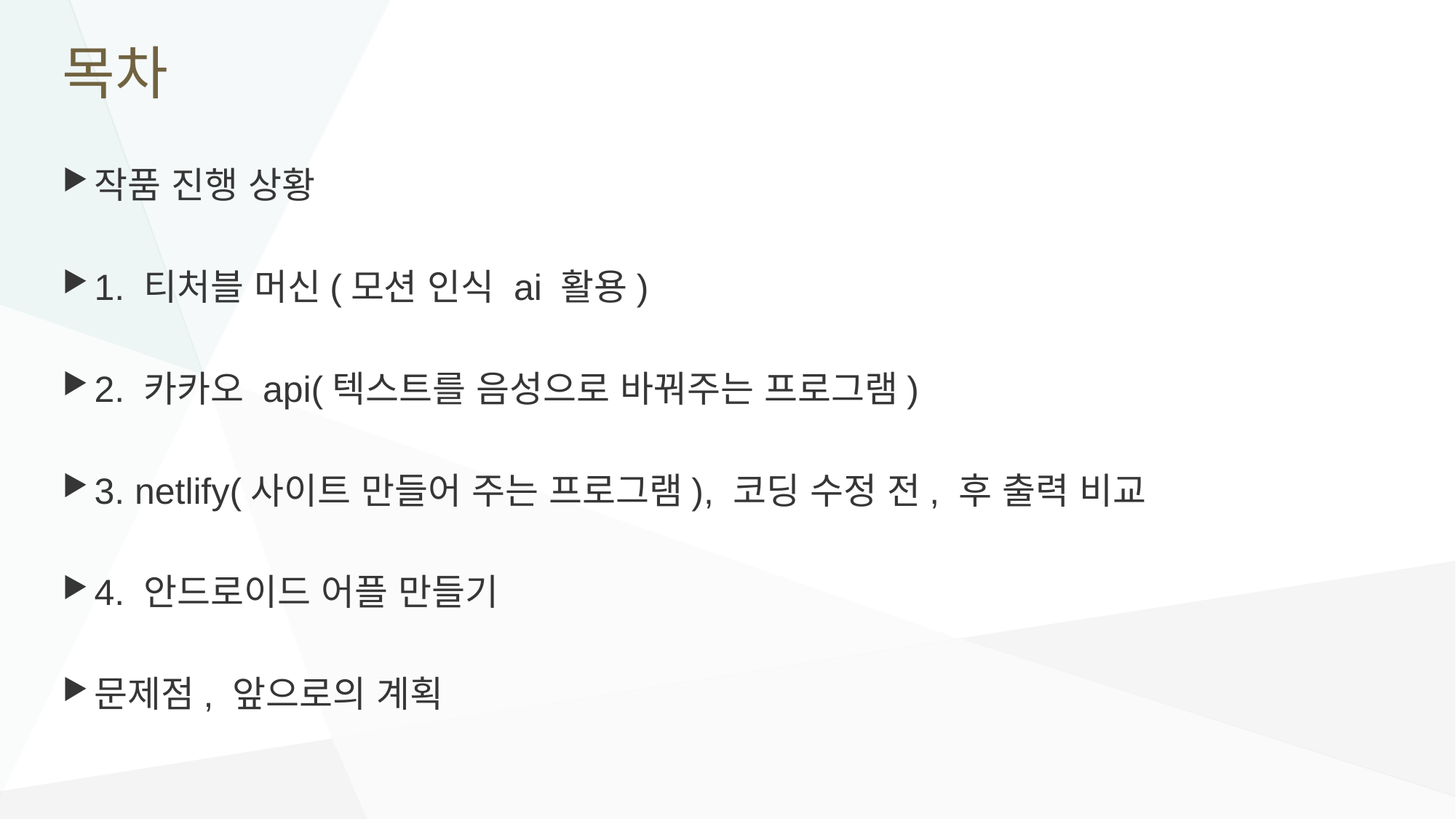

# 목차
작품 진행 상황

1. 티처블 머신(모션 인식 ai 활용)

2. 카카오 api(텍스트를 음성으로 바꿔주는 프로그램)

3. netlify(사이트 만들어 주는 프로그램), 코딩 수정 전, 후 출력 비교

4. 안드로이드 어플 만들기

문제점, 앞으로의 계획